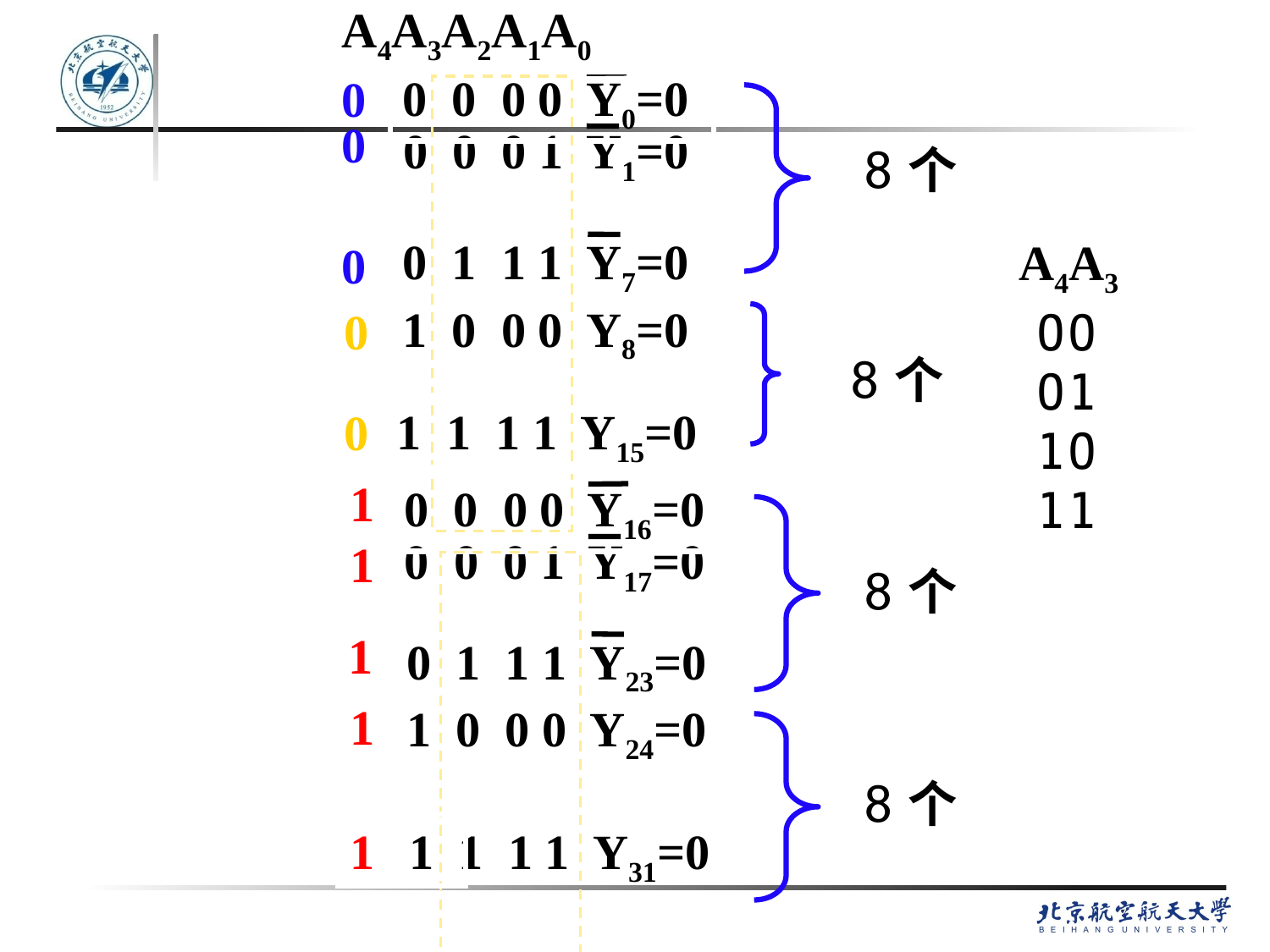

A4A3A2A1A0
0  0  0 0  Y0=0

0
0
0

0  0  0 1  Y1=0

8个
0  1  1 1  Y7=0

A4A3
1  0  0 0  Y8=0

0
0
00
01
10
11

8个
1  1  1 1  Y15=0

1
1
1
0  0  0 0  Y16=0

0  0  0 1  Y17=0

8个
1
1
0  1  1 1  Y23=0

1  0  0 0  Y24=0

8个
1  1  1 1  Y31=0